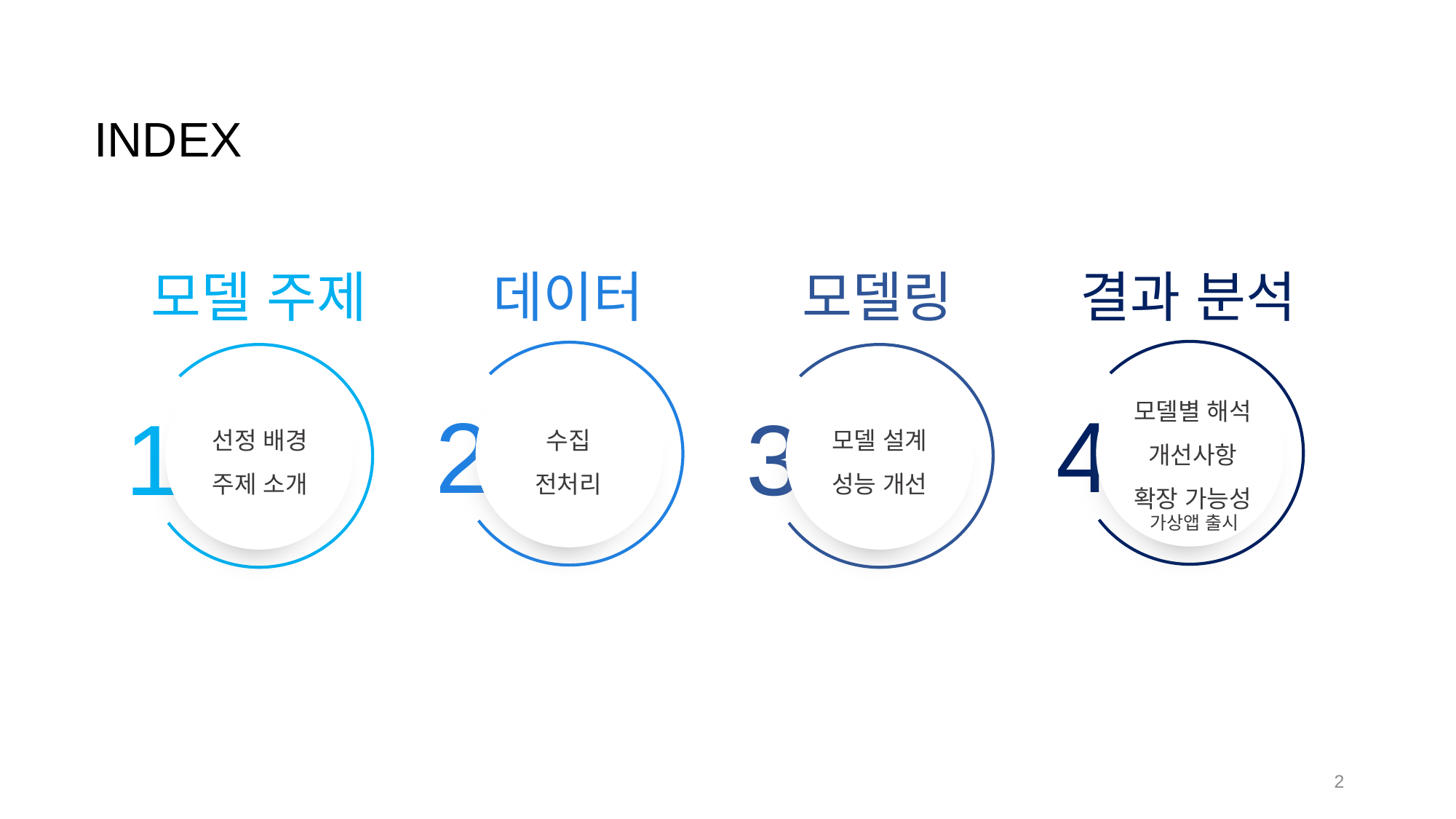

INDEX
모델 주제
데이터
모델링
결과 분석

모델별 해석
개선사항
확장 가능성
4
2
1
3
선정 배경
주제 소개
수집
전처리
모델 설계
성능 개선
가상앱 출시
2